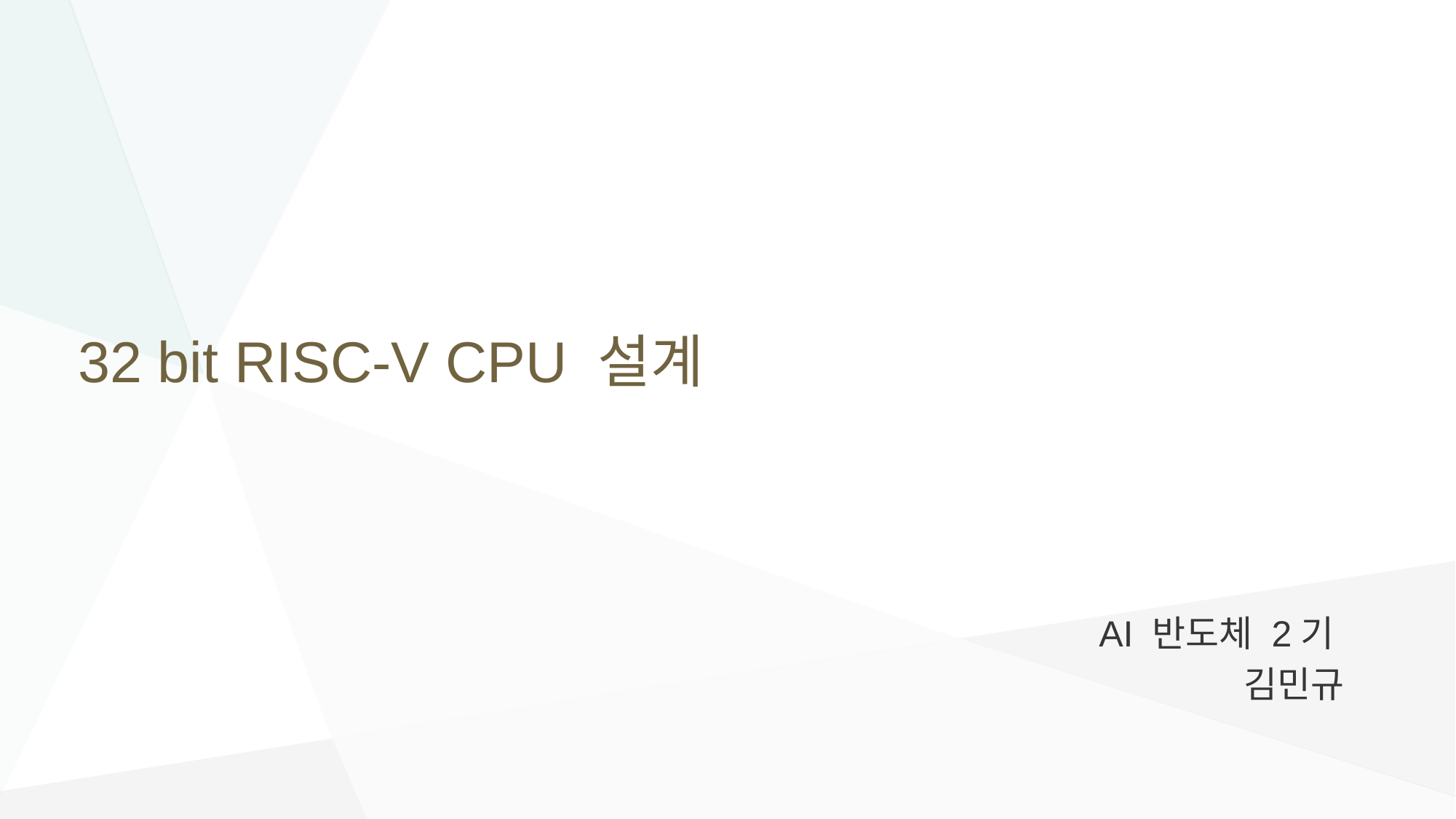

# 32 bit RISC-V CPU 설계
AI 반도체 2기
김민규